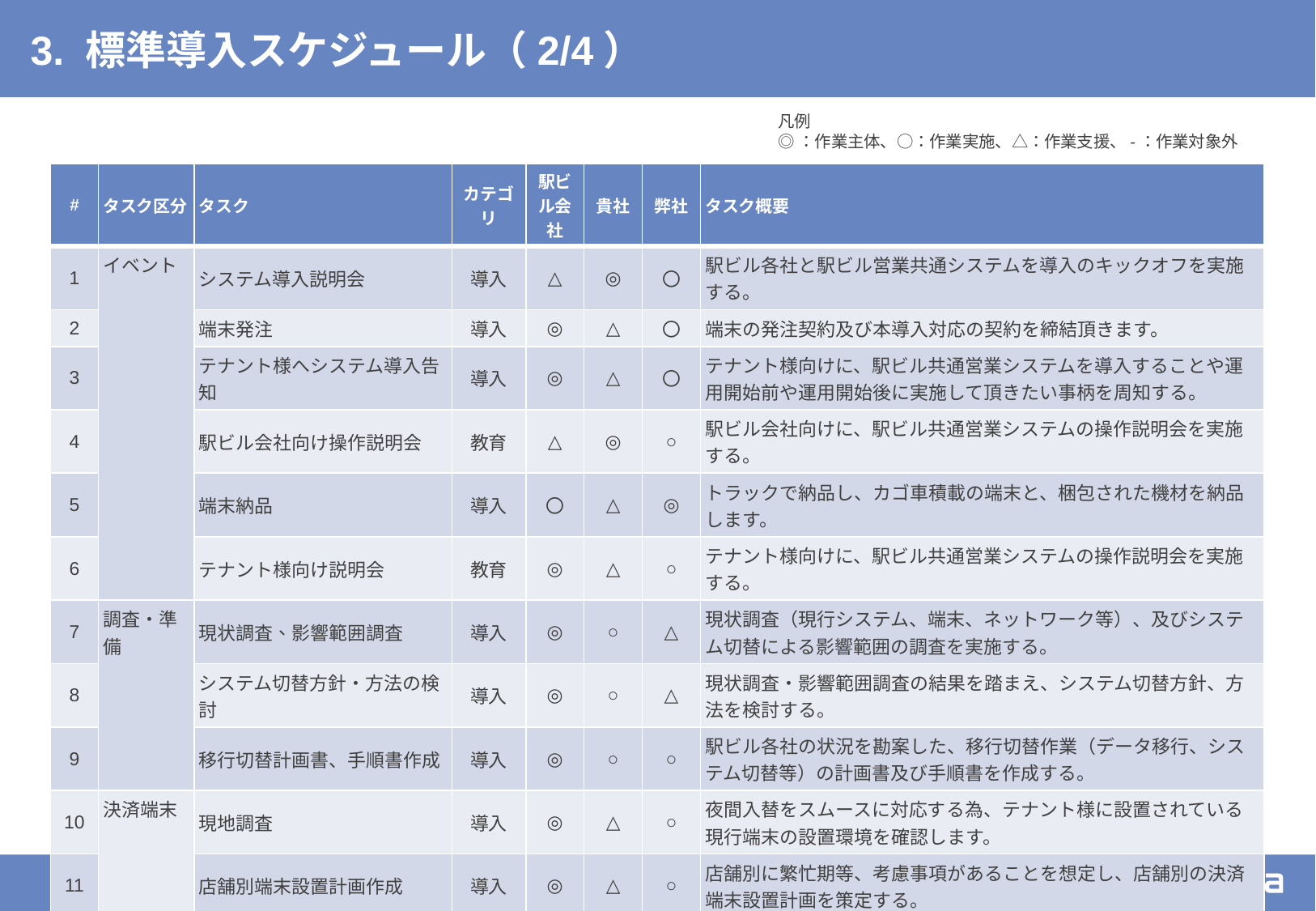

# 3. 標準導入スケジュール（2/4）
凡例
◎：作業主体、○：作業実施、△：作業支援、-：作業対象外
| # | タスク区分 | タスク | カテゴリ | 駅ビル会社 | 貴社 | 弊社 | タスク概要 |
| --- | --- | --- | --- | --- | --- | --- | --- |
| 1 | イベント | システム導入説明会 | 導入 | △ | ◎ | 〇 | 駅ビル各社と駅ビル営業共通システムを導入のキックオフを実施する。 |
| 2 |  | 端末発注 | 導入 | ◎ | △ | 〇 | 端末の発注契約及び本導入対応の契約を締結頂きます。 |
| 3 |  | テナント様へシステム導入告知 | 導入 | ◎ | △ | 〇 | テナント様向けに、駅ビル共通営業システムを導入することや運用開始前や運用開始後に実施して頂きたい事柄を周知する。 |
| 4 |  | 駅ビル会社向け操作説明会 | 教育 | △ | ◎ | ○ | 駅ビル会社向けに、駅ビル共通営業システムの操作説明会を実施する。 |
| 5 |  | 端末納品 | 導入 | 〇 | △ | ◎ | トラックで納品し、カゴ車積載の端末と、梱包された機材を納品します。 |
| 6 |  | テナント様向け説明会 | 教育 | ◎ | △ | ○ | テナント様向けに、駅ビル共通営業システムの操作説明会を実施する。 |
| 7 | 調査・準備 | 現状調査、影響範囲調査 | 導入 | ◎ | ○ | △ | 現状調査（現行システム、端末、ネットワーク等）、及びシステム切替による影響範囲の調査を実施する。 |
| 8 |  | システム切替方針・方法の検討 | 導入 | ◎ | ○ | △ | 現状調査・影響範囲調査の結果を踏まえ、システム切替方針、方法を検討する。 |
| 9 |  | 移行切替計画書、手順書作成 | 導入 | ◎ | ○ | ○ | 駅ビル各社の状況を勘案した、移行切替作業（データ移行、システム切替等）の計画書及び手順書を作成する。 |
| 10 | 決済端末 | 現地調査 | 導入 | ◎ | △ | ○ | 夜間入替をスムースに対応する為、テナント様に設置されている現行端末の設置環境を確認します。 |
| 11 |  | 店舗別端末設置計画作成 | 導入 | ◎ | △ | ○ | 店舗別に繁忙期等、考慮事項があることを想定し、店舗別の決済端末設置計画を策定する。 |
| 12 |  | 端末情報登録 | 導入 | ◎ | △ | ○ | 受領したテナント情報、端末一覧、端末発注書を元にNTTデータセンタへの情報登録を行います。 |
| 13 |  | 回線確認 | 導入 | 〇 | △ | ◎ | 駅ビル会社のネットワーク敷設状況を確認します。 |
| 14 |  | 接続確認 | 導入 | 〇 | △ | 〇 | 駅ビル会社のネットワークに接続し動作確認試験を行います。 |
| 15 |  | 端末入替 | 導入 | ◎ | △ | 〇 | テナント様に設置されている端末を夜間に入替作業を実施します。 |